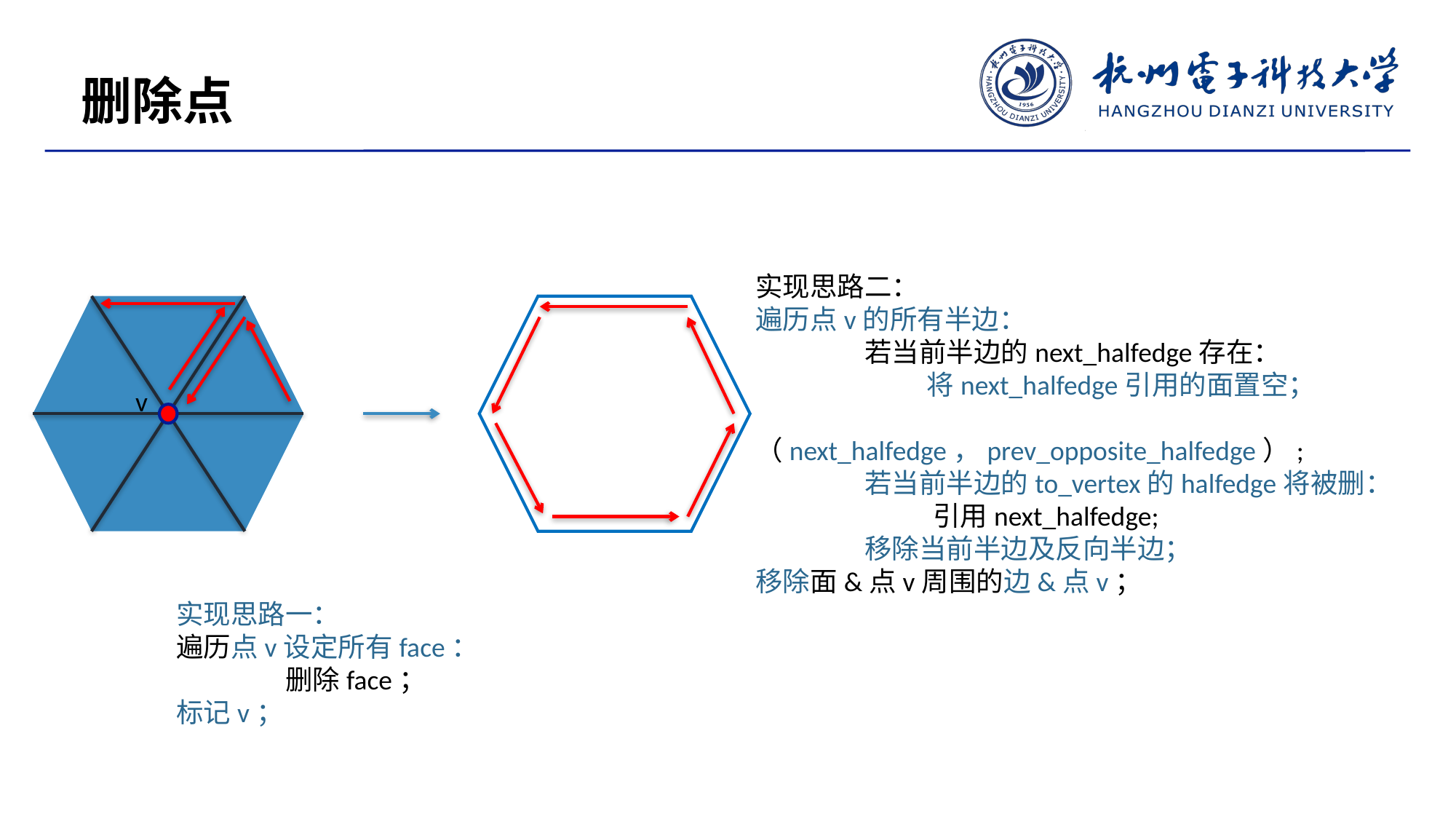

删除点
实现思路二：
遍历点v的所有半边：
	若当前半边的next_halfedge存在：
	         将next_halfedge引用的面置空；
    	        （next_halfedge，prev_opposite_halfedge）;
	若当前半边的to_vertex的halfedge将被删：
	          引用next_halfedge;
	移除当前半边及反向半边；
移除面&点v周围的边&点v；

v

实现思路一：
遍历点v设定所有face：
	删除face；
标记v；